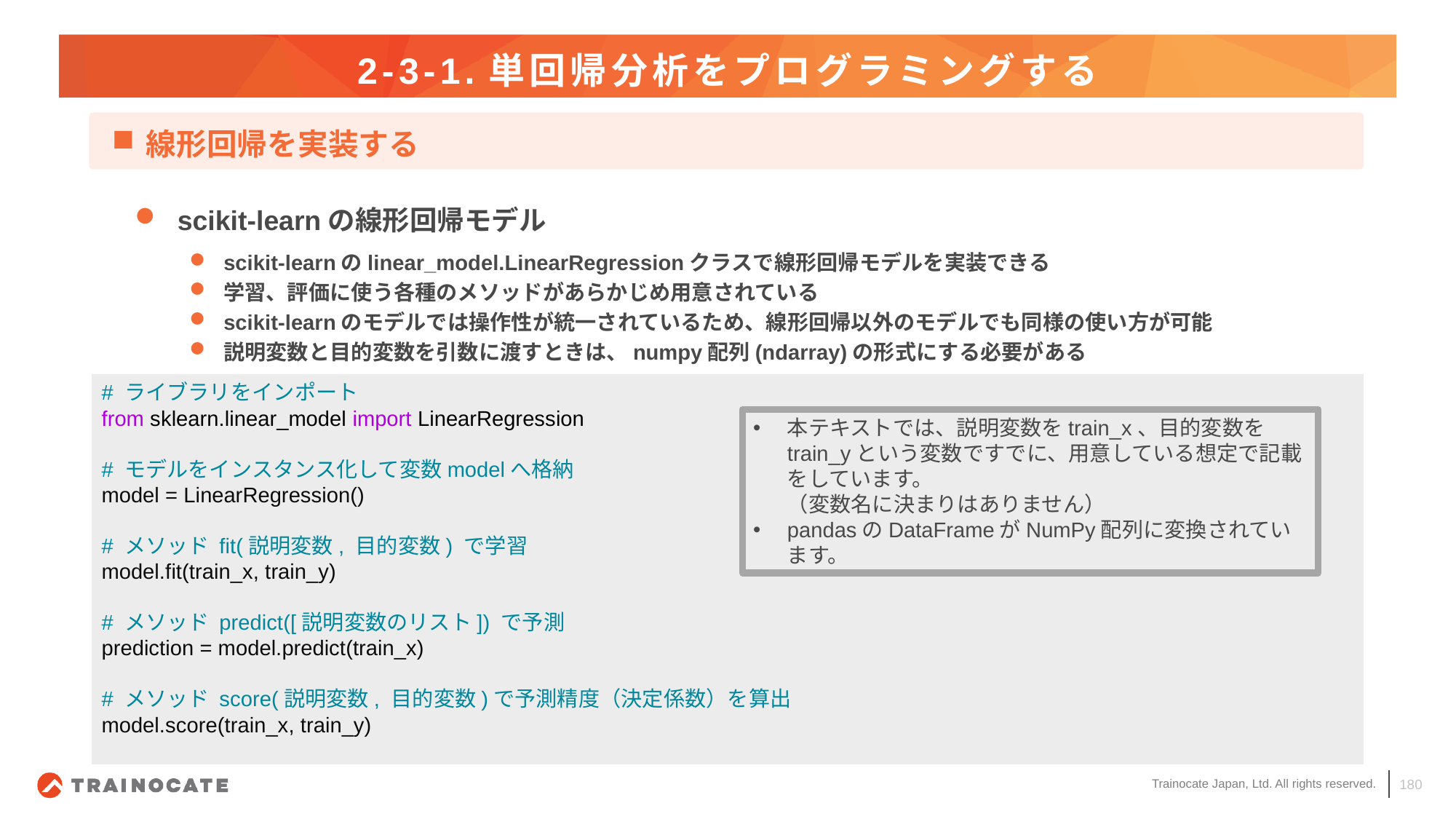

# 2-3-1.単回帰分析をプログラミングする
線形回帰を実装する
scikit-learnの線形回帰モデル
scikit-learnのlinear_model.LinearRegressionクラスで線形回帰モデルを実装できる
学習、評価に使う各種のメソッドがあらかじめ用意されている
scikit-learnのモデルでは操作性が統一されているため、線形回帰以外のモデルでも同様の使い方が可能
説明変数と目的変数を引数に渡すときは、numpy配列(ndarray)の形式にする必要がある

# ライブラリをインポート
from sklearn.linear_model import LinearRegression

# モデルをインスタンス化して変数modelへ格納
model = LinearRegression()

# メソッド fit(説明変数, 目的変数) で学習
model.fit(train_x, train_y)

# メソッド predict([説明変数のリスト]) で予測
prediction = model.predict(train_x)

# メソッド score(説明変数, 目的変数)で予測精度（決定係数）を算出
model.score(train_x, train_y)

本テキストでは、説明変数をtrain_x、目的変数をtrain_yという変数ですでに、用意している想定で記載をしています。
（変数名に決まりはありません）
pandasのDataFrameがNumPy配列に変換されています。
180